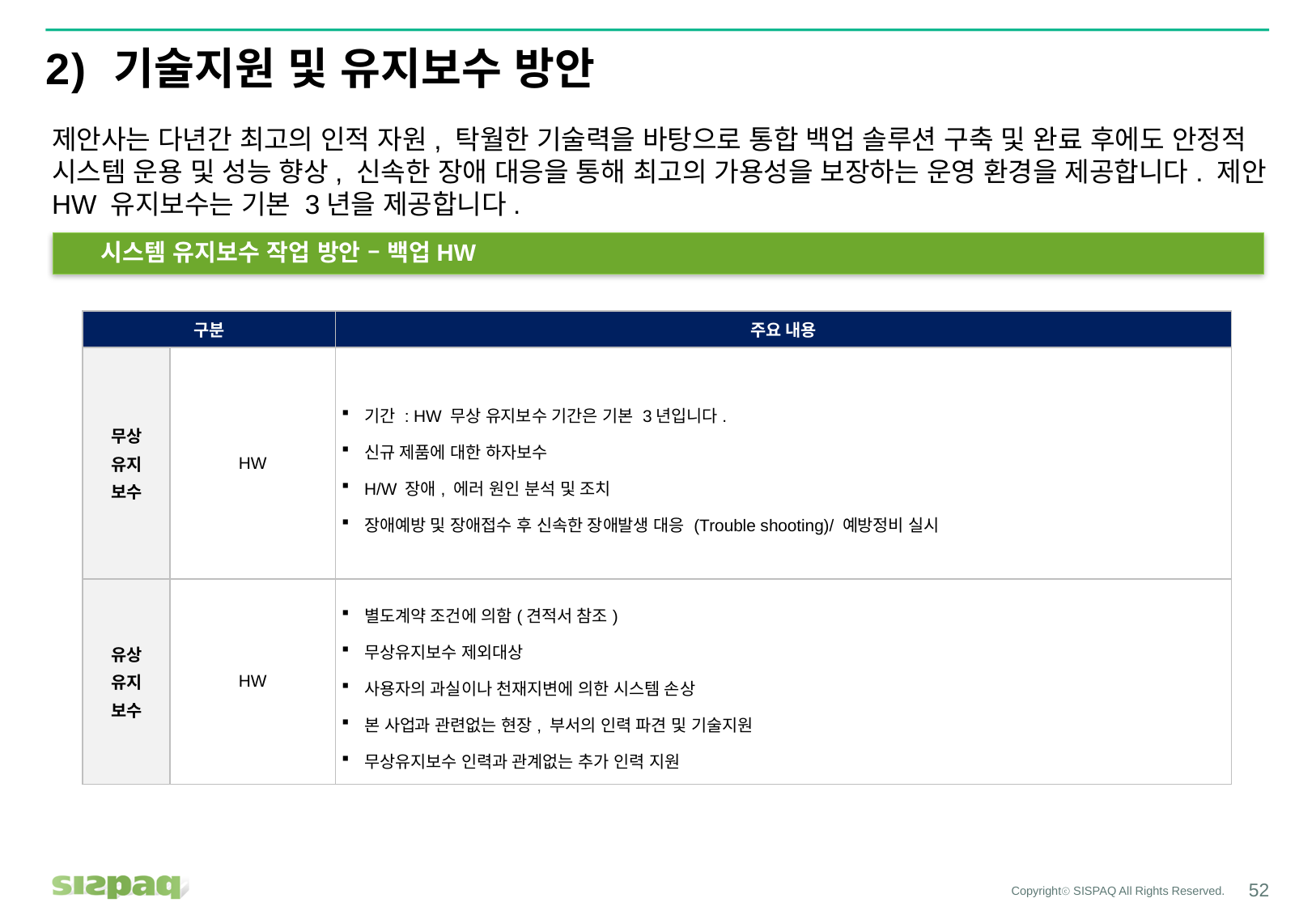

# 기술지원 및 유지보수 방안
제안사는 다년간 최고의 인적 자원, 탁월한 기술력을 바탕으로 통합 백업 솔루션 구축 및 완료 후에도 안정적 시스템 운용 및 성능 향상, 신속한 장애 대응을 통해 최고의 가용성을 보장하는 운영 환경을 제공합니다. 제안 HW 유지보수는 기본 3년을 제공합니다.
시스템 유지보수 작업 방안 – 백업HW
| 구분 |  | 주요 내용 |
| --- | --- | --- |
| 무상 유지 보수 | HW | 기간 : HW 무상 유지보수 기간은 기본 3년입니다. 신규 제품에 대한 하자보수 H/W 장애, 에러 원인 분석 및 조치 장애예방 및 장애접수 후 신속한 장애발생 대응 (Trouble shooting)/ 예방정비 실시 |
| 유상 유지 보수 | HW | 별도계약 조건에 의함(견적서 참조) 무상유지보수 제외대상 사용자의 과실이나 천재지변에 의한 시스템 손상 본 사업과 관련없는 현장, 부서의 인력 파견 및 기술지원 무상유지보수 인력과 관계없는 추가 인력 지원 |